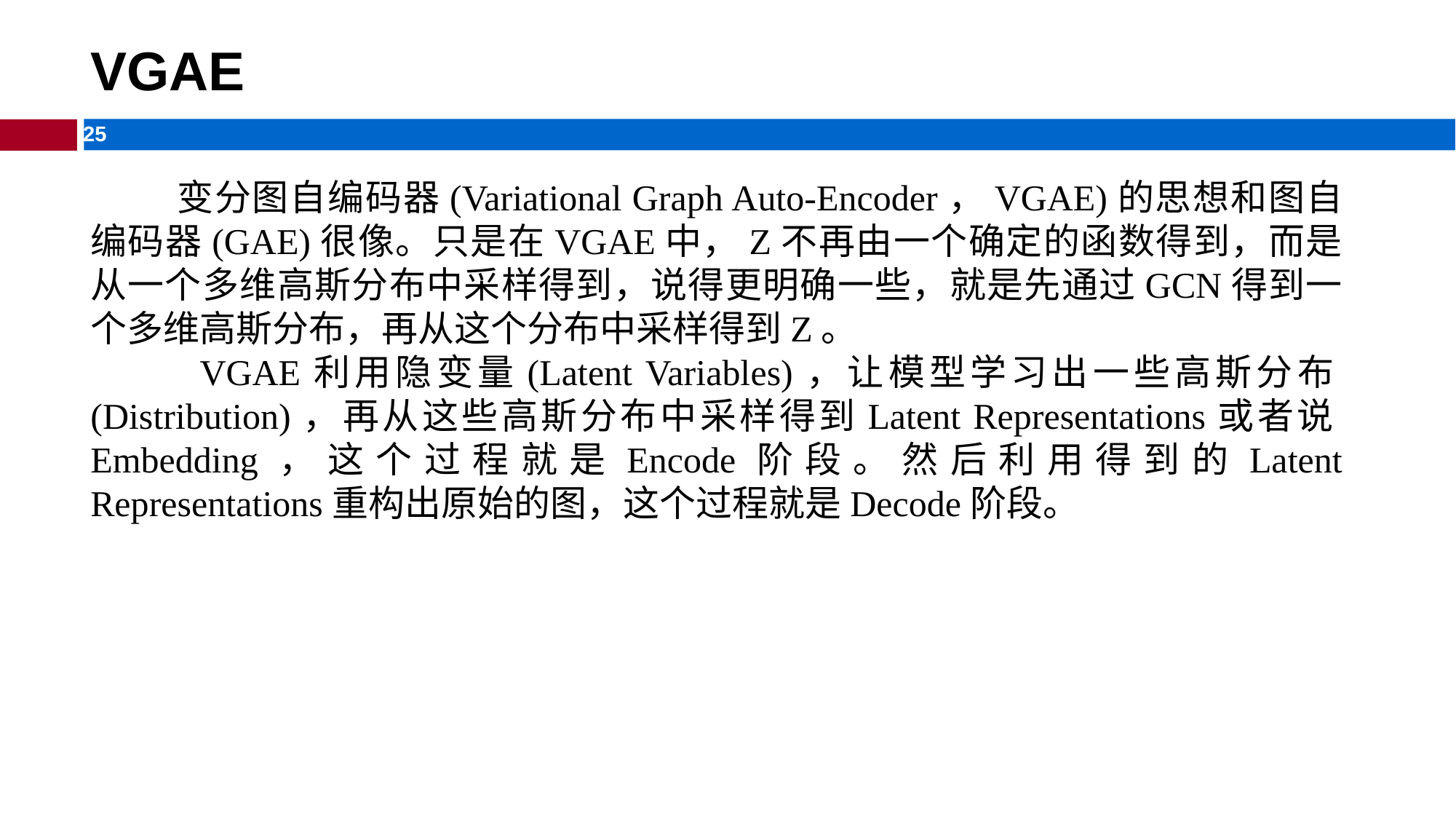

# VGAE
        变分图自编码器(Variational Graph Auto-Encoder，VGAE)的思想和图自编码器(GAE)很像。只是在VGAE中，Z不再由一个确定的函数得到，而是从一个多维高斯分布中采样得到，说得更明确一些，就是先通过GCN得到一个多维高斯分布，再从这个分布中采样得到Z。
        VGAE利用隐变量(Latent Variables)，让模型学习出一些高斯分布(Distribution)，再从这些高斯分布中采样得到Latent Representations或者说Embedding，这个过程就是Encode阶段。然后利用得到的Latent Representations重构出原始的图，这个过程就是Decode阶段。